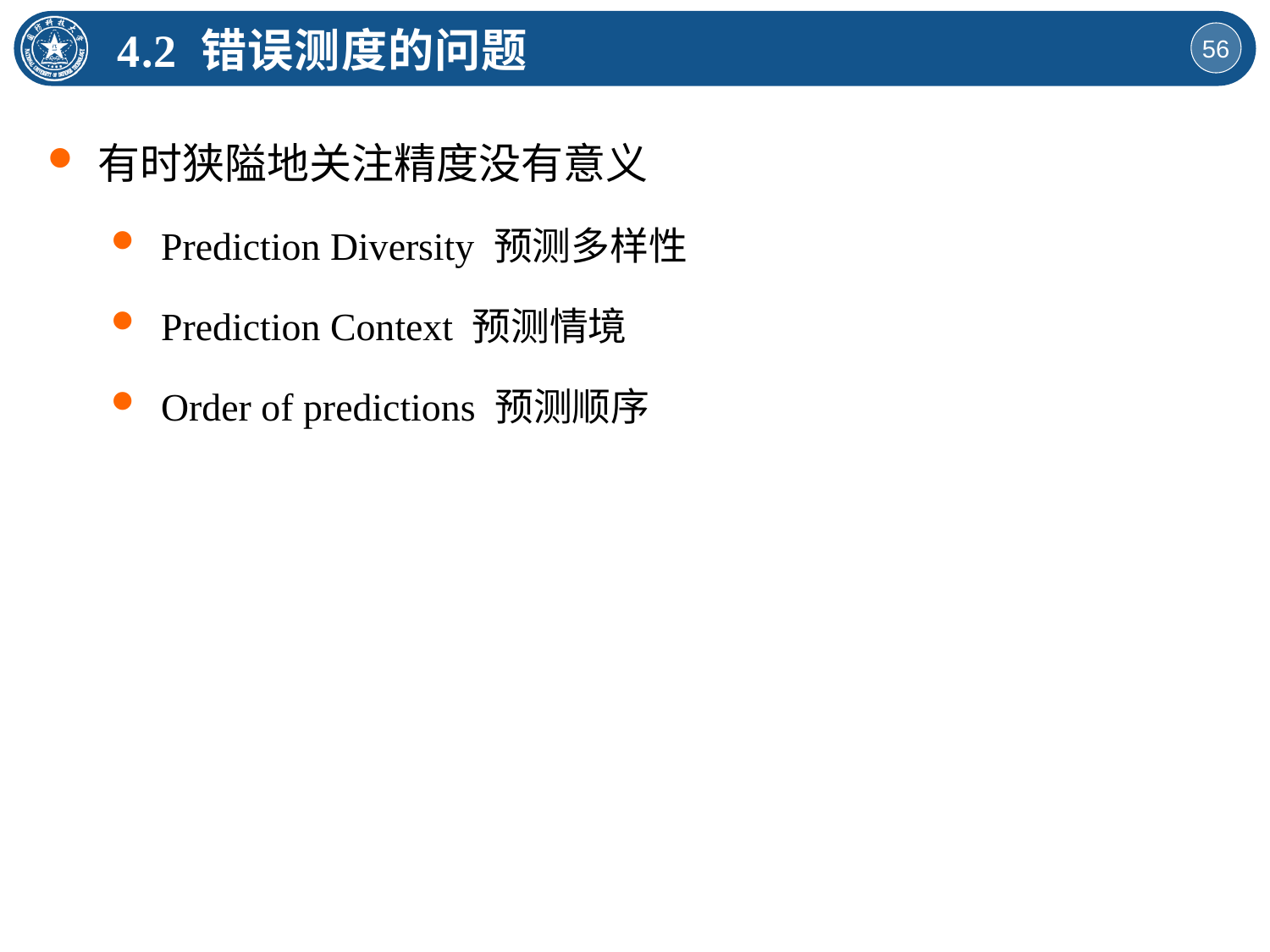

4.2 错误测度的问题
有时狭隘地关注精度没有意义
Prediction Diversity 预测多样性
Prediction Context 预测情境
Order of predictions 预测顺序